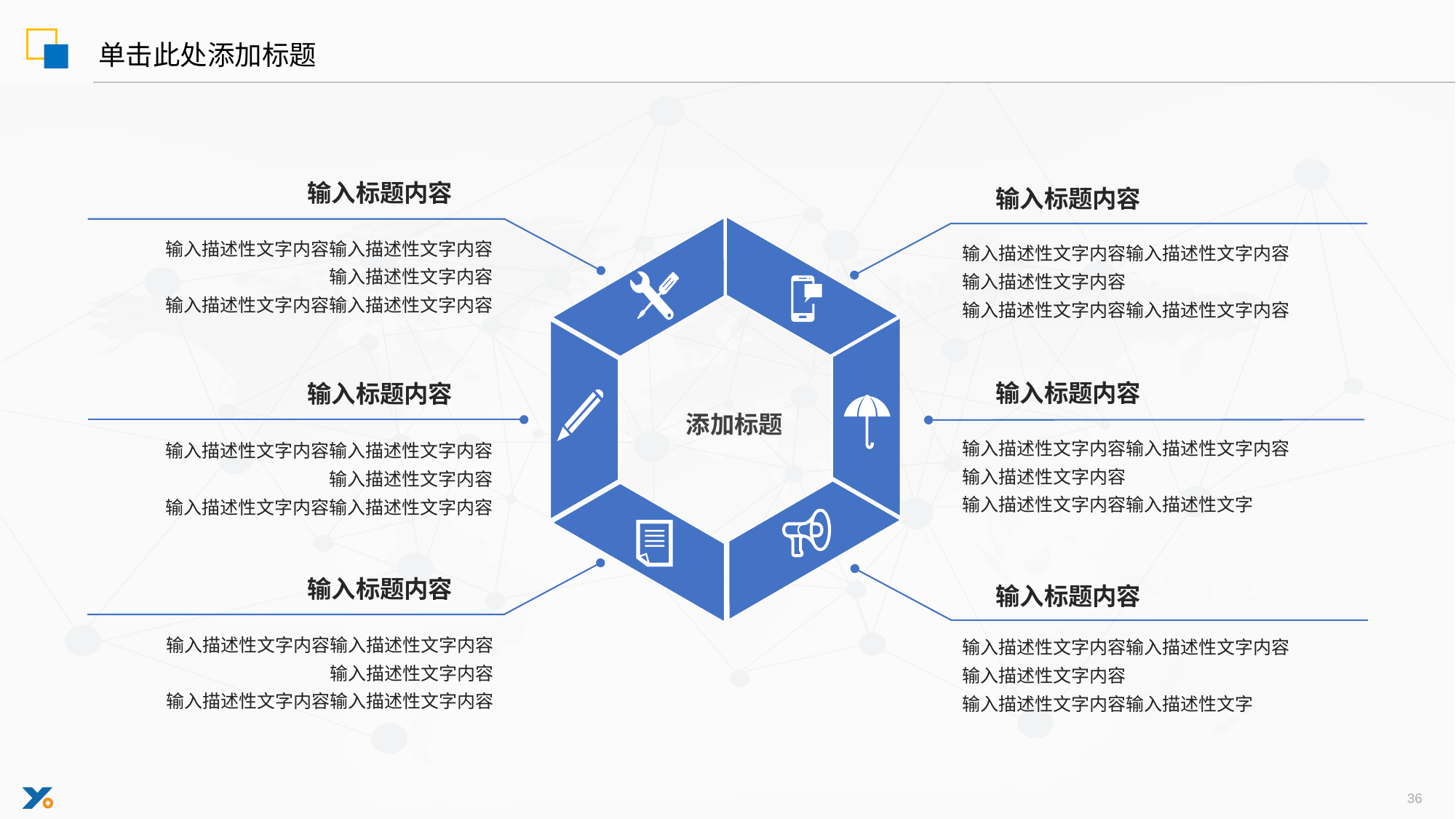

单击此处添加标题
输入标题内容
输入描述性文字内容输入描述性文字内容
输入描述性文字内容
输入描述性文字内容输入描述性文字内容
输入标题内容
输入描述性文字内容输入描述性文字内容
输入描述性文字内容
输入描述性文字内容输入描述性文字内容

输入标题内容
输入描述性文字内容输入描述性文字内容
输入描述性文字内容
输入描述性文字内容输入描述性文字
输入标题内容
输入描述性文字内容输入描述性文字内容
输入描述性文字内容
输入描述性文字内容输入描述性文字内容
添加标题

输入标题内容
输入描述性文字内容输入描述性文字内容
输入描述性文字内容
输入描述性文字内容输入描述性文字内容
输入标题内容
输入描述性文字内容输入描述性文字内容
输入描述性文字内容
输入描述性文字内容输入描述性文字